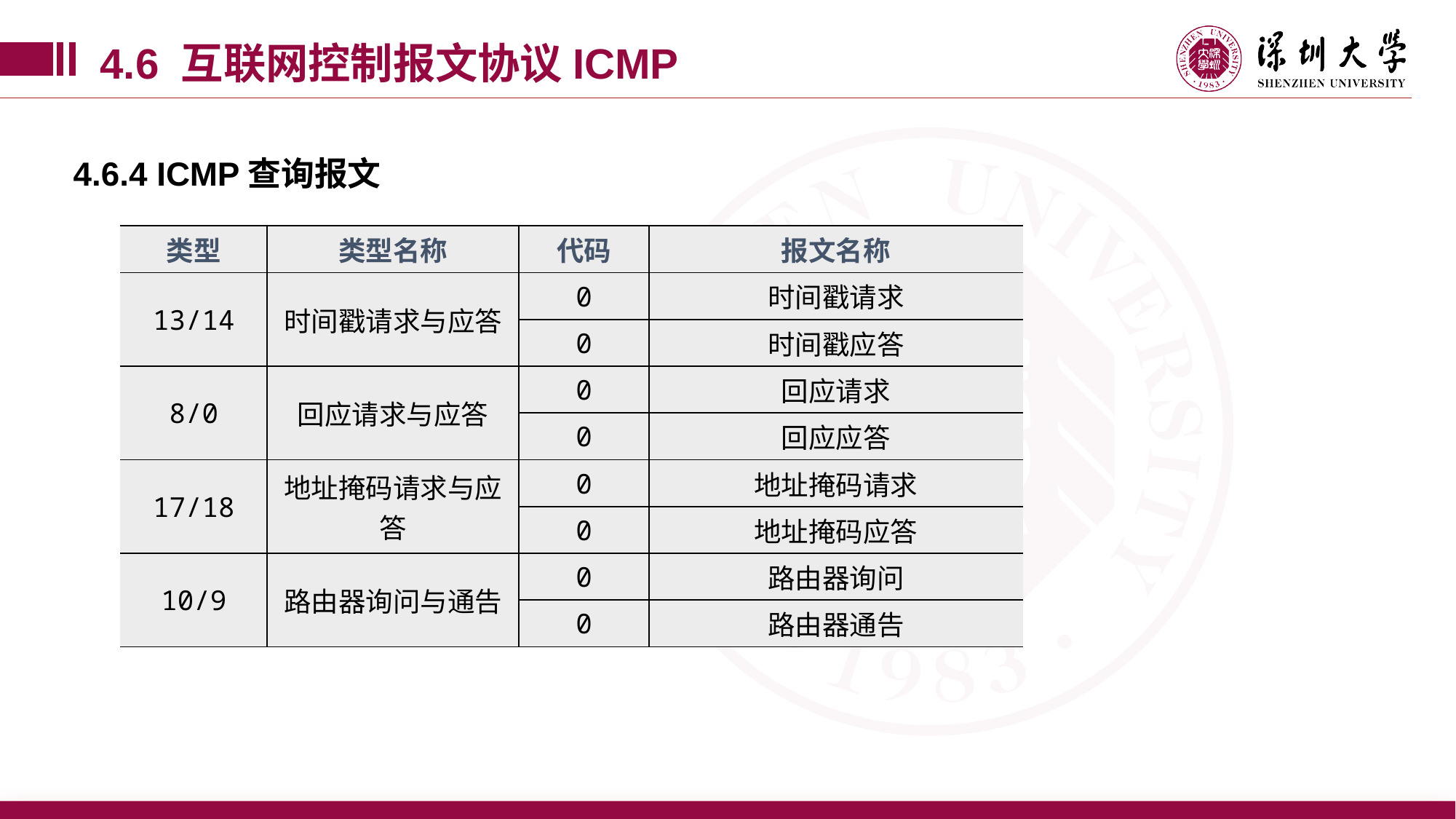

4.6 互联网控制报文协议ICMP

4.6.4 ICMP查询报文
| 类型 | 类型名称 | 代码 | 报文名称 |
| --- | --- | --- | --- |
| 13/14 | 时间戳请求与应答 | 0 | 时间戳请求 |
|  |  | 0 | 时间戳应答 |
| 8/0 | 回应请求与应答 | 0 | 回应请求 |
|  |  | 0 | 回应应答 |
| 17/18 | 地址掩码请求与应答 | 0 | 地址掩码请求 |
|  |  | 0 | 地址掩码应答 |
| 10/9 | 路由器询问与通告 | 0 | 路由器询问 |
|  |  | 0 | 路由器通告 |